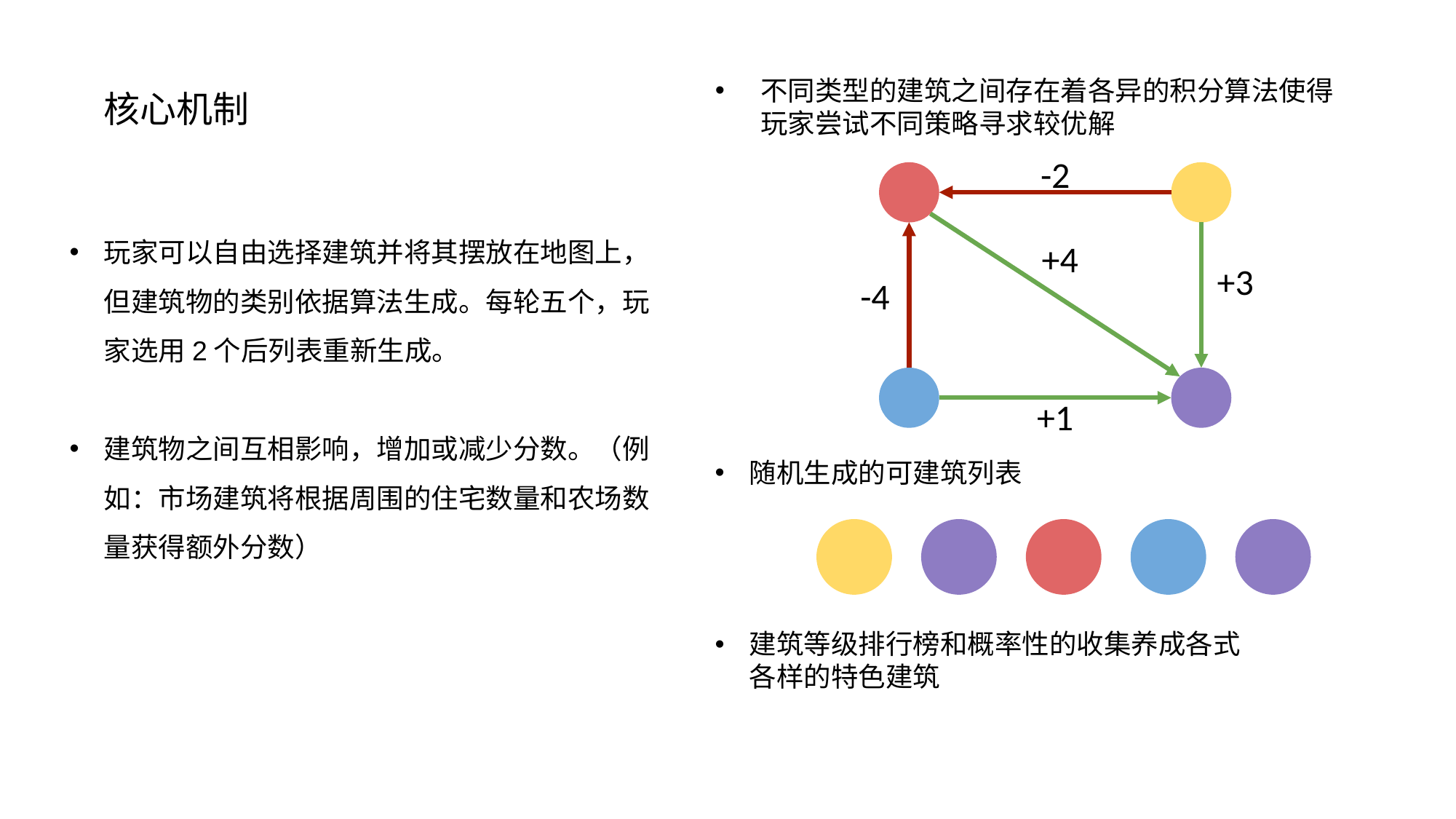

不同类型的建筑之间存在着各异的积分算法使得玩家尝试不同策略寻求较优解
核心机制
-2

+4
+3
-4

+1
玩家可以自由选择建筑并将其摆放在地图上，但建筑物的类别依据算法生成。每轮五个，玩家选用2个后列表重新生成。

建筑物之间互相影响，增加或减少分数。（例如：市场建筑将根据周围的住宅数量和农场数量获得额外分数）

随机生成的可建筑列表

建筑等级排行榜和概率性的收集养成各式各样的特色建筑